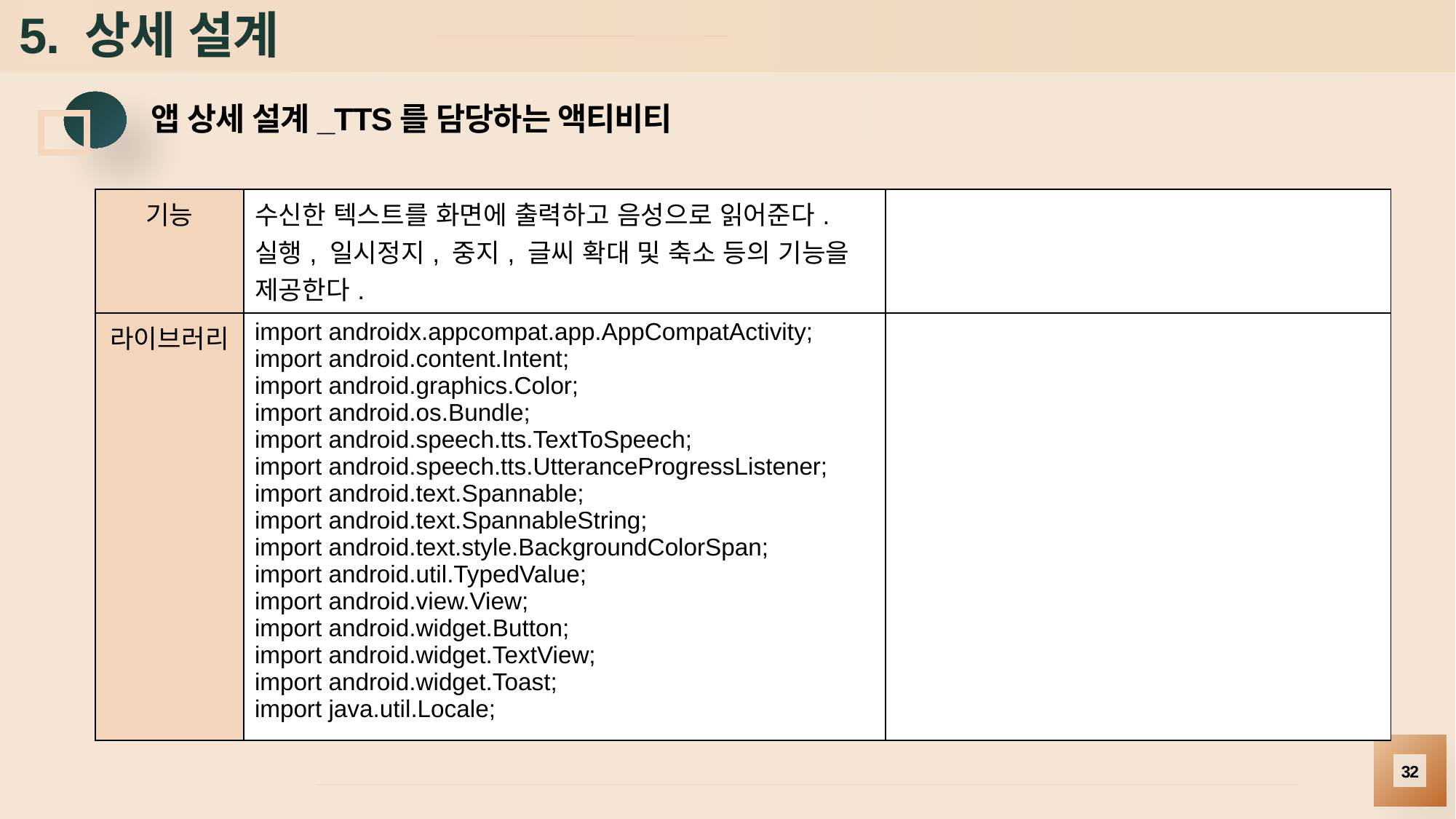

# 5. 상세 설계

앱 상세 설계_TTS를 담당하는 액티비티

| 기능 | 수신한 텍스트를 화면에 출력하고 음성으로 읽어준다. 실행, 일시정지, 중지, 글씨 확대 및 축소 등의 기능을 제공한다. |  |
| --- | --- | --- |
| 라이브러리 | import androidx.appcompat.app.AppCompatActivity; import android.content.Intent; import android.graphics.Color; import android.os.Bundle; import android.speech.tts.TextToSpeech; import android.speech.tts.UtteranceProgressListener; import android.text.Spannable; import android.text.SpannableString; import android.text.style.BackgroundColorSpan; import android.util.TypedValue; import android.view.View; import android.widget.Button; import android.widget.TextView; import android.widget.Toast; import java.util.Locale; |  |
32